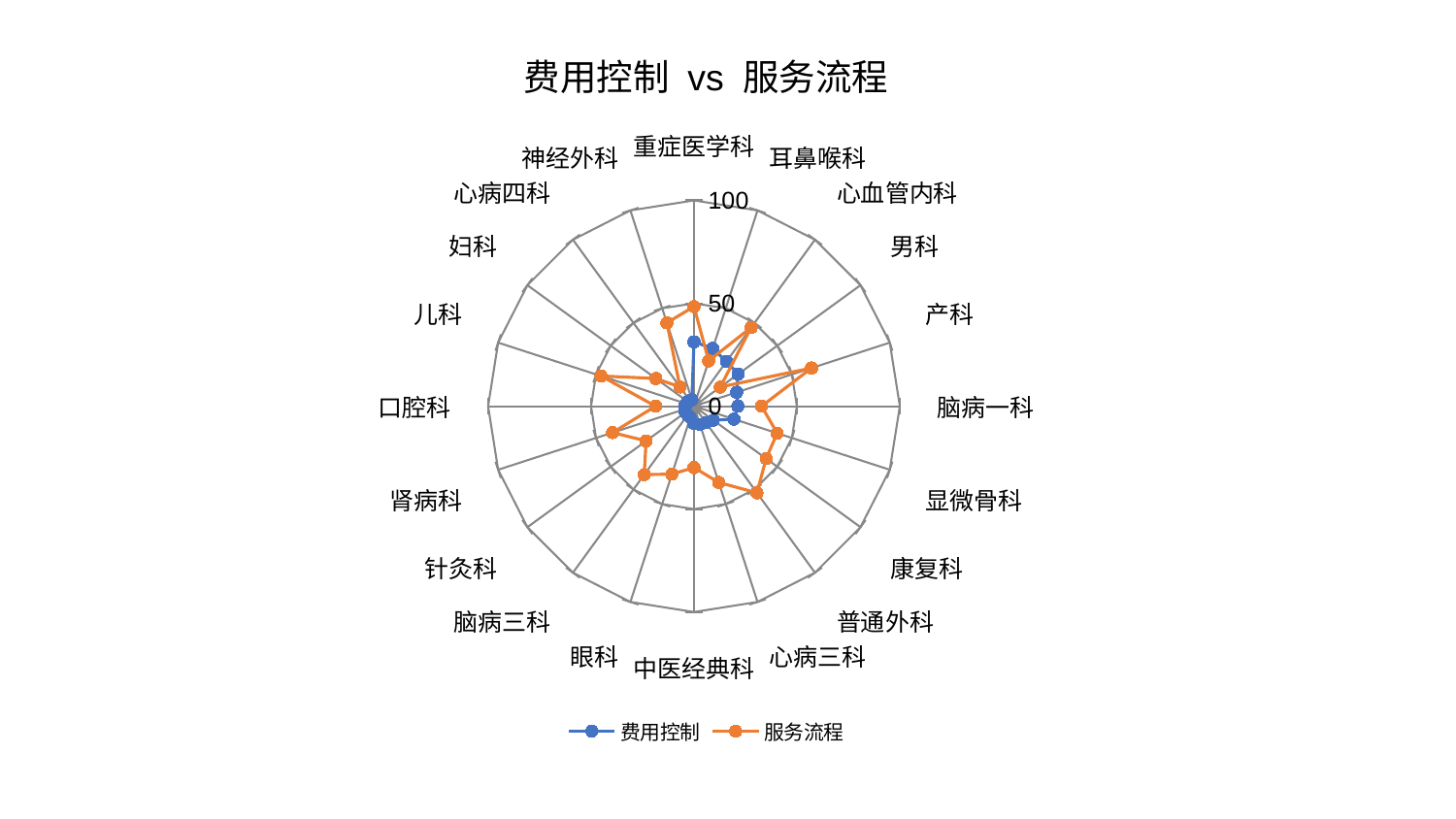

### Chart: 费用控制 vs 服务流程

| Category | 费用控制 | 服务流程 |
|---|---|---|
| 重症医学科 | 31.28968040351406 | 48.40234934466946 |
| 耳鼻喉科 | 29.505770841879716 | 23.172610826718326 |
| 心血管内科 | 26.85936069338884 | 47.2544057336297 |
| 男科 | 26.504291245890048 | 15.831085983894704 |
| 产科 | 21.848520456399132 | 60.06738861522809 |
| 脑病一科 | 21.33852592704448 | 32.85544682266681 |
| 显微骨科 | 20.459089746908692 | 42.519530038380154 |
| 康复科 | 11.614162305351751 | 43.34438826550345 |
| 普通外科 | 9.930393992138391 | 52.05507773738131 |
| 心病三科 | 9.315932396699301 | 38.9659592274307 |
| 中医经典科 | 8.442827661581088 | 29.838571865785084 |
| 眼科 | 5.807732916892778 | 34.73360678683824 |
| 脑病三科 | 5.305186709509818 | 41.10649326306026 |
| 针灸科 | 5.194408277305425 | 28.744570577853302 |
| 肾病科 | 4.778331655686751 | 41.56484713079709 |
| 口腔科 | 4.373660004937506 | 18.656506554756948 |
| 儿科 | 3.8384311270264195 | 47.49701080315143 |
| 妇科 | 3.7510861684918284 | 22.8864829452314 |
| 心病四科 | 3.276187088177812 | 11.535188116094977 |
| 神经外科 | 3.27025190323201 | 42.598474972139805 |
45